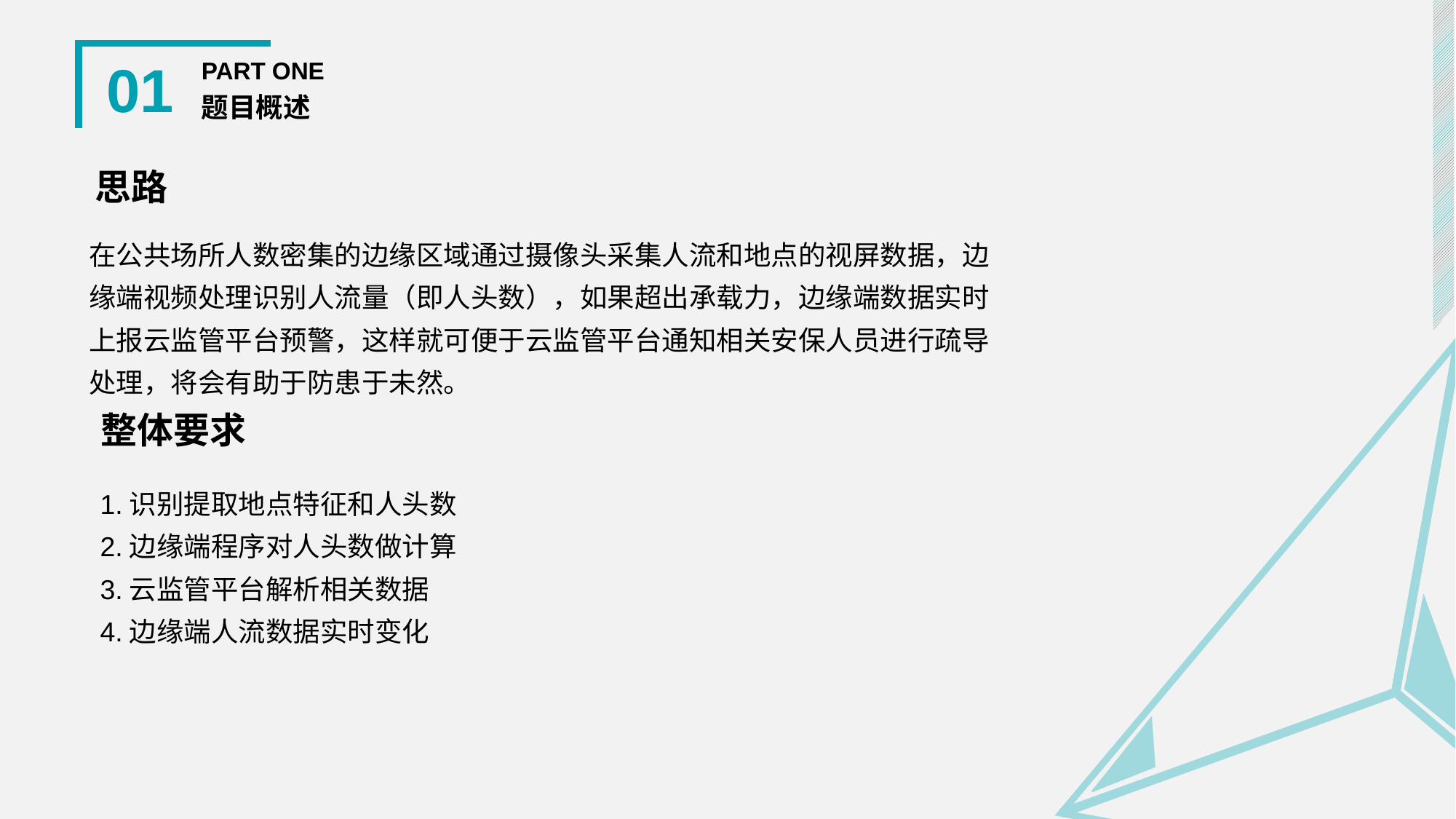

01
PART ONE
题目概述
思路
在公共场所人数密集的边缘区域通过摄像头采集人流和地点的视屏数据，边缘端视频处理识别人流量（即人头数），如果超出承载力，边缘端数据实时上报云监管平台预警，这样就可便于云监管平台通知相关安保人员进行疏导处理，将会有助于防患于未然。
整体要求
1.识别提取地点特征和人头数
2.边缘端程序对人头数做计算
3.云监管平台解析相关数据
4.边缘端人流数据实时变化